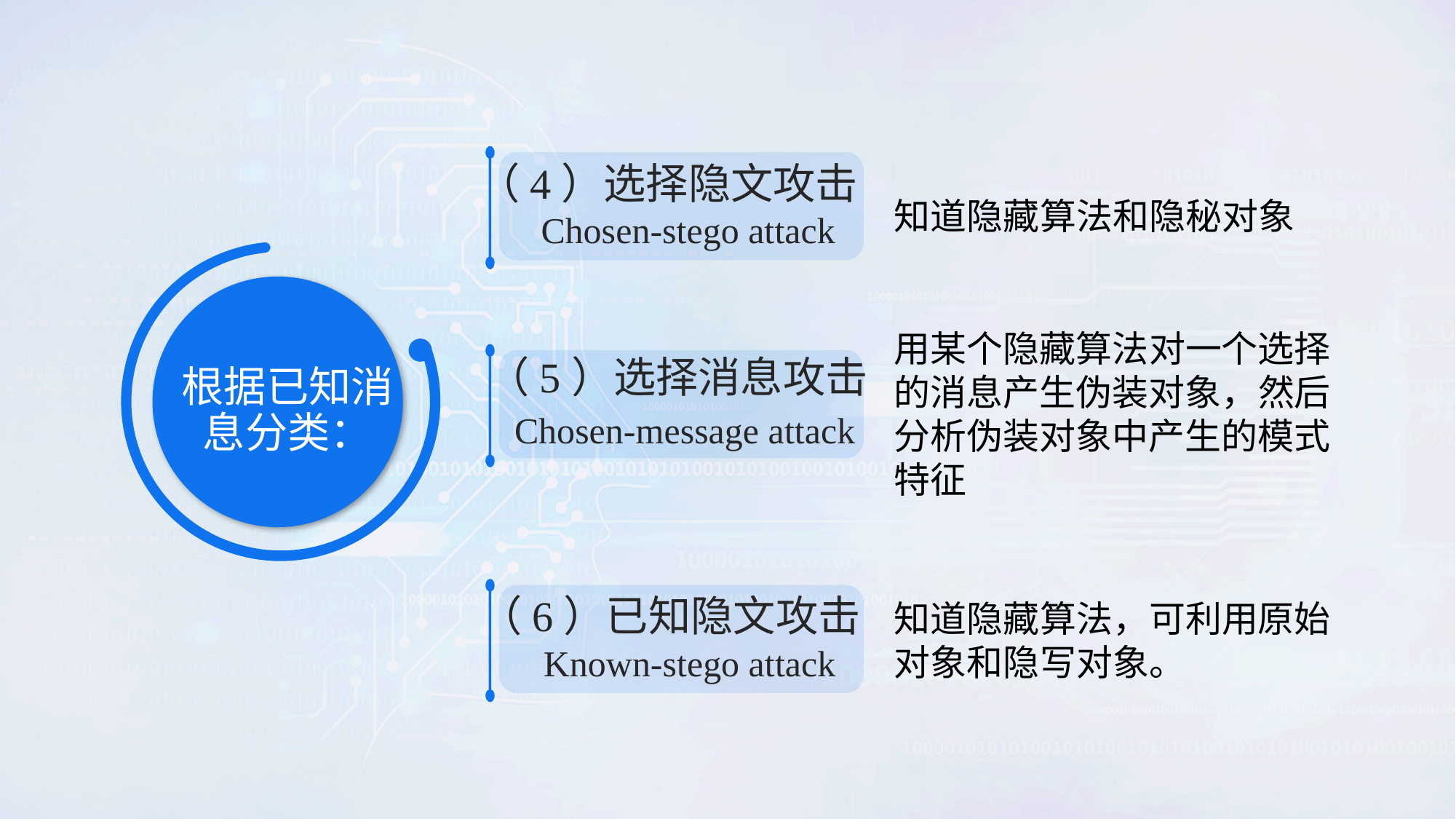

（4）选择隐文攻击
       Chosen-stego attack

知道隐藏算法和隐秘对象

用某个隐藏算法对一个选择的消息产生伪装对象，然后分析伪装对象中产生的模式特征

（5）选择消息攻击
   Chosen-message attack

根据已知消息分类：

（6）已知隐文攻击
       Known-stego attack

知道隐藏算法，可利用原始对象和隐写对象。